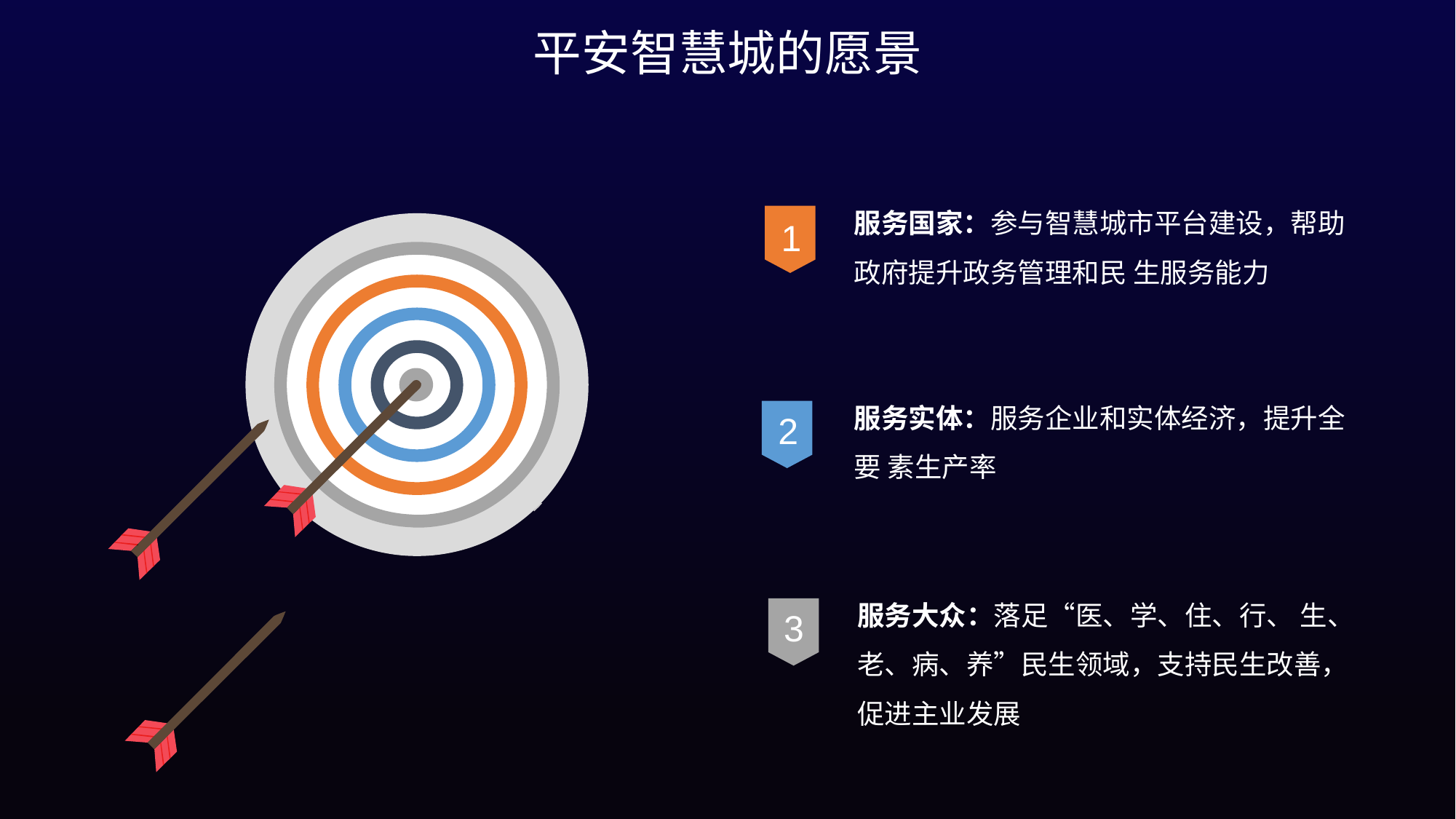

平安智慧城的愿景
服务国家：参与智慧城市平台建设，帮助政府提升政务管理和民 生服务能力
1

服务实体：服务企业和实体经济，提升全要 素生产率
2

服务大众：落足“医、学、住、行、 生、老、病、养”民生领域，支持民生改善，促进主业发展
3